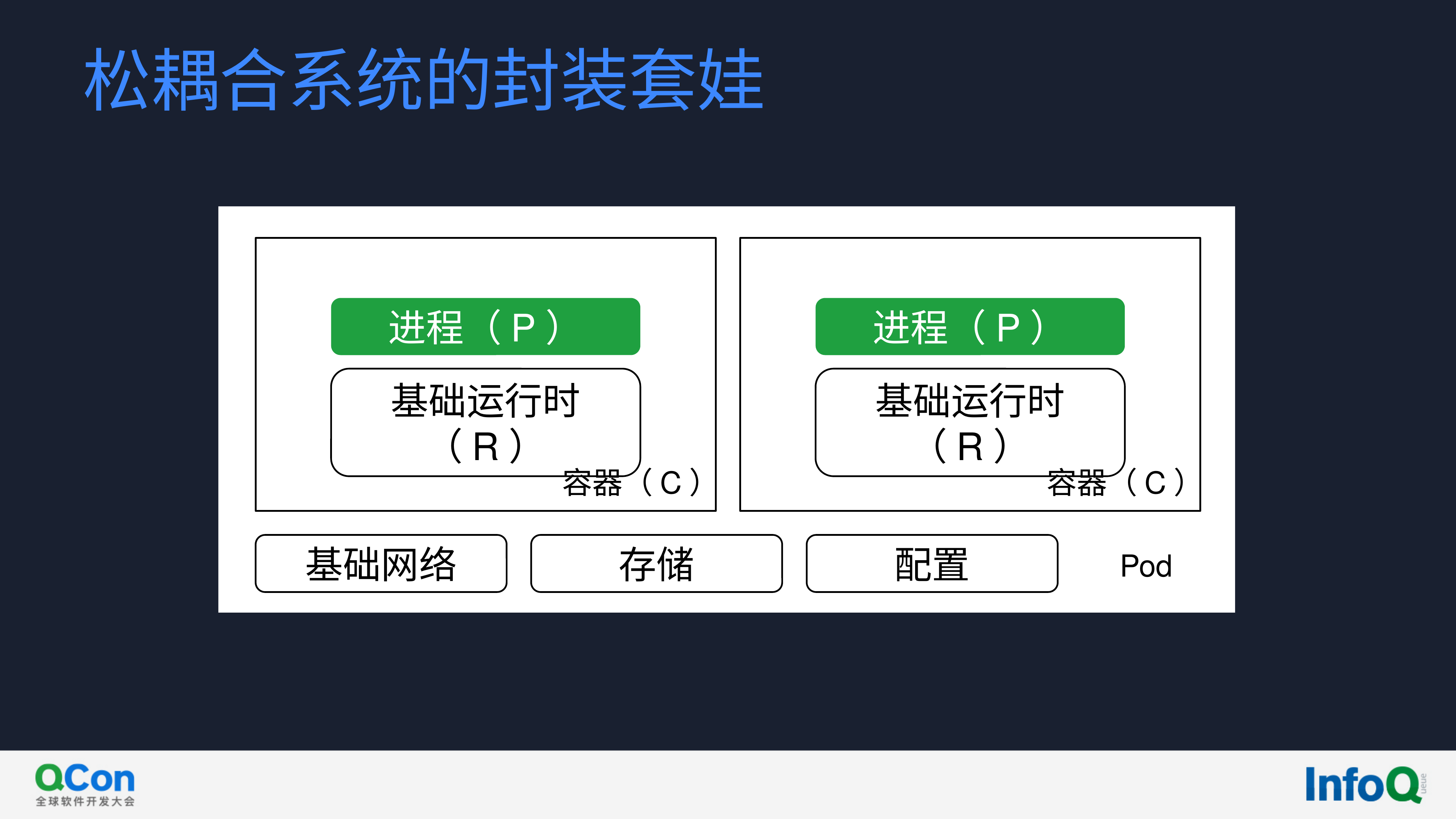

松耦合系统的封装套娃

进程（P）
基础运行时（R）
进程（P）
基础运行时（R）
容器（C）
容器（C）
基础网络
存储
配置
Pod